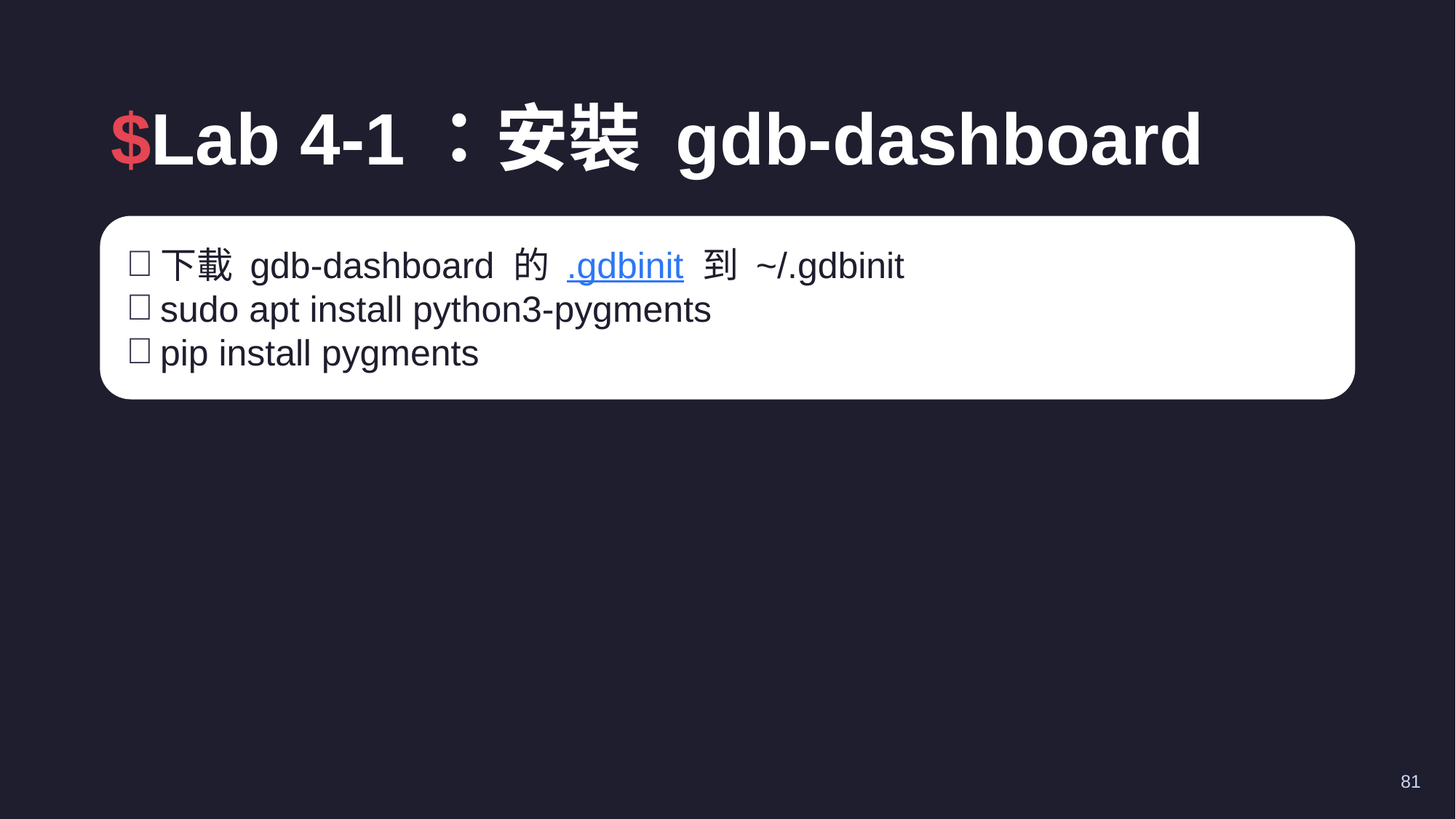

# $Lab 4-1：安裝 gdb-dashboard
下載 gdb-dashboard 的 .gdbinit 到 ~/.gdbinit
sudo apt install python3-pygments
pip install pygments

81